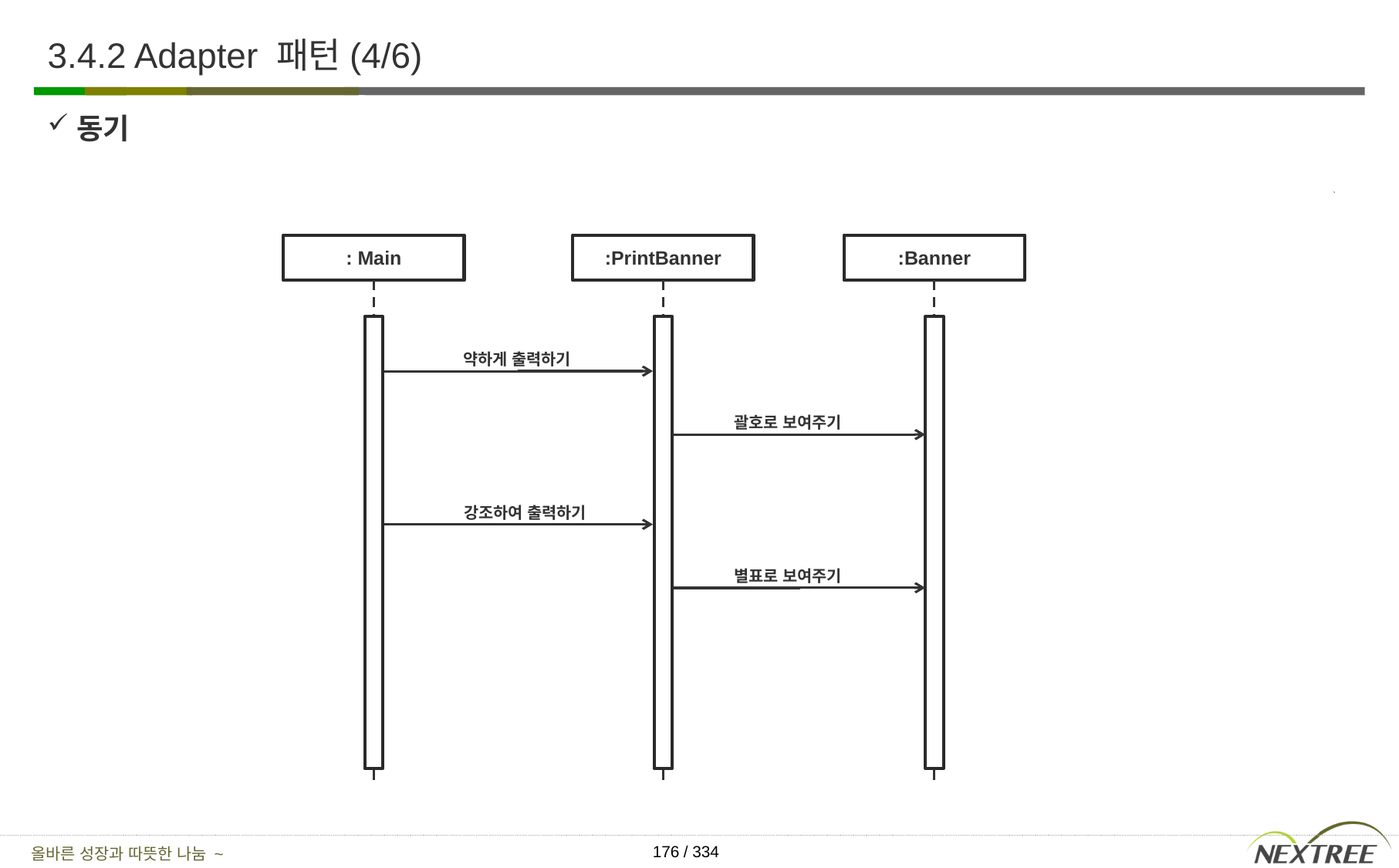

# 3.4.2 Adapter 패턴(4/6)
동기
: Main
:PrintBanner
:Banner

약하게 출력하기

괄호로 보여주기

강조하여 출력하기

별표로 보여주기